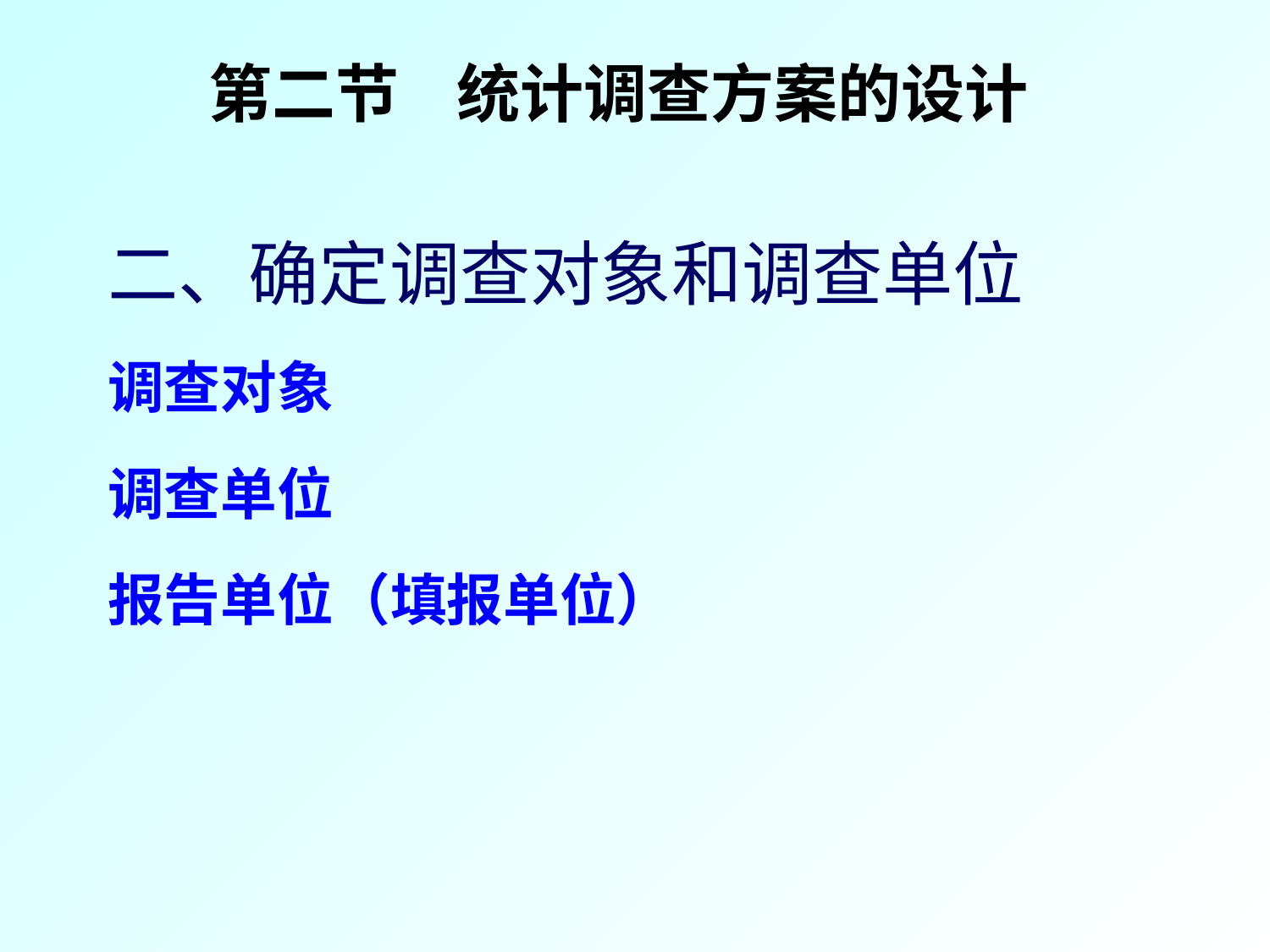

第二节    统计调查方案的设计
二、确定调查对象和调查单位
调查对象
调查单位
报告单位（填报单位）